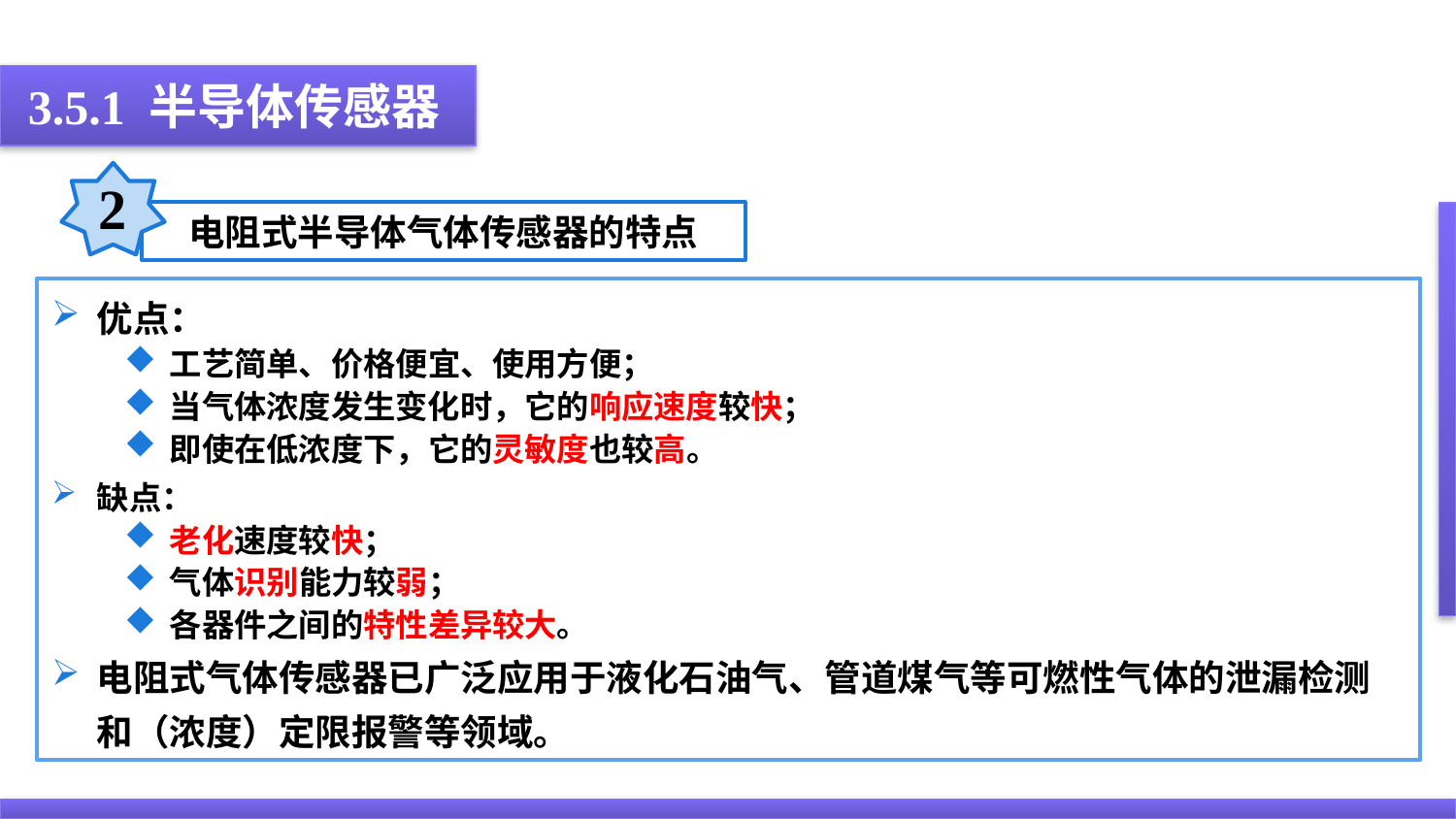

3.5.1 半导体传感器
2
电阻式半导体气体传感器的特点
优点：
工艺简单、价格便宜、使用方便；
当气体浓度发生变化时，它的响应速度较快；
即使在低浓度下，它的灵敏度也较高。
缺点：
老化速度较快；
气体识别能力较弱；
各器件之间的特性差异较大。
电阻式气体传感器已广泛应用于液化石油气、管道煤气等可燃性气体的泄漏检测和（浓度）定限报警等领域。